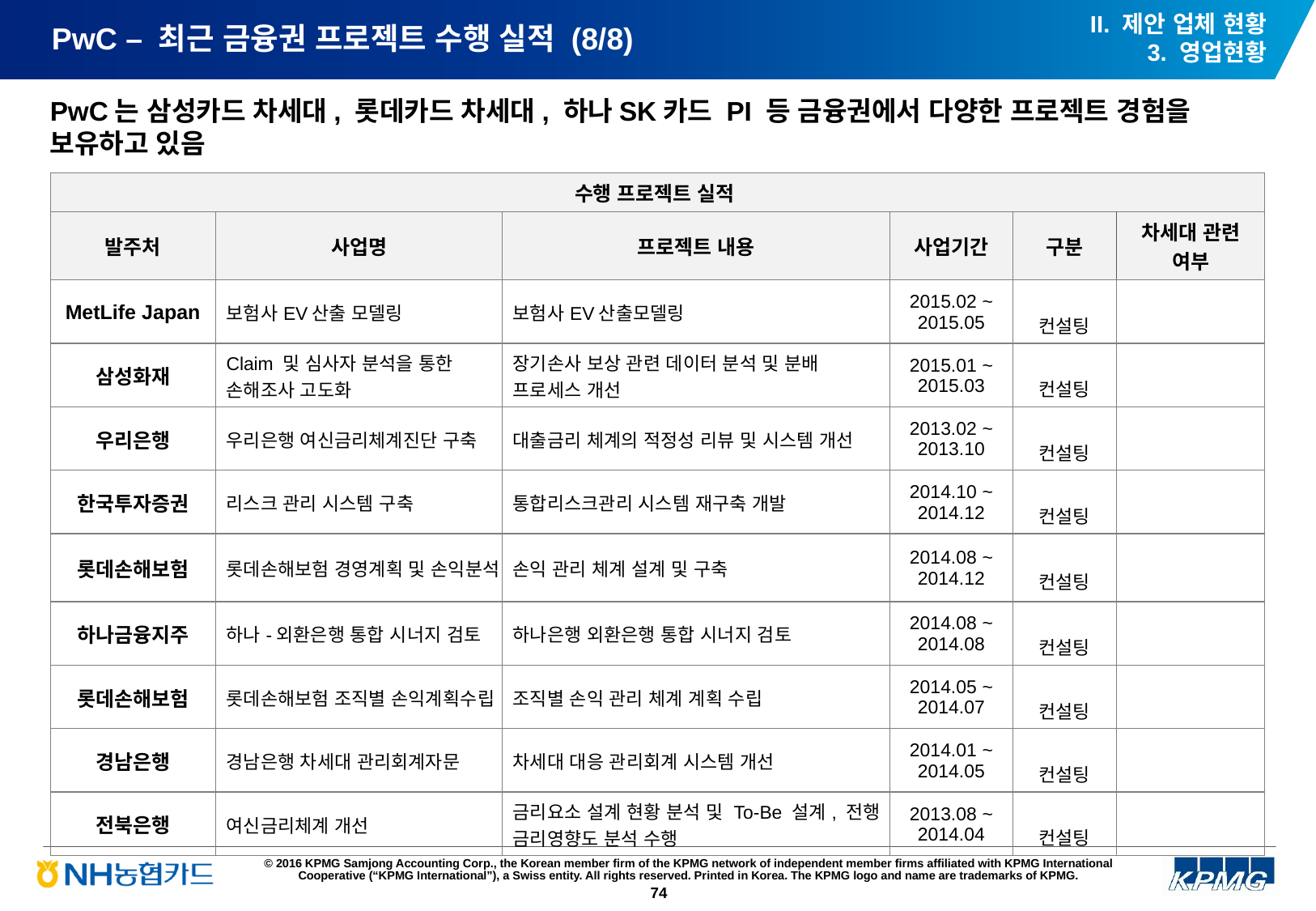

II. 제안 업체 현황
3. 영업현황
# PwC – 최근 금융권 프로젝트 수행 실적 (8/8)
PwC는 삼성카드 차세대, 롯데카드 차세대, 하나SK카드 PI 등 금융권에서 다양한 프로젝트 경험을 보유하고 있음
| 수행 프로젝트 실적 |  |  |  |  |  |
| --- | --- | --- | --- | --- | --- |
| 발주처 | 사업명 | 프로젝트 내용 | 사업기간 | 구분 | 차세대 관련 여부 |
| MetLife Japan | 보험사EV산출 모델링 | 보험사EV산출모델링 | 2015.02 ~ 2015.05 | 컨설팅 |  |
| 삼성화재 | Claim 및 심사자 분석을 통한 손해조사 고도화 | 장기손사 보상 관련 데이터 분석 및 분배 프로세스 개선 | 2015.01 ~ 2015.03 | 컨설팅 |  |
| 우리은행 | 우리은행 여신금리체계진단 구축 | 대출금리 체계의 적정성 리뷰 및 시스템 개선 | 2013.02 ~ 2013.10 | 컨설팅 |  |
| 한국투자증권 | 리스크 관리 시스템 구축 | 통합리스크관리 시스템 재구축 개발 | 2014.10 ~ 2014.12 | 컨설팅 |  |
| 롯데손해보험 | 롯데손해보험 경영계획 및 손익분석 | 손익 관리 체계 설계 및 구축 | 2014.08 ~ 2014.12 | 컨설팅 |  |
| 하나금융지주 | 하나-외환은행 통합 시너지 검토 | 하나은행 외환은행 통합 시너지 검토 | 2014.08 ~ 2014.08 | 컨설팅 |  |
| 롯데손해보험 | 롯데손해보험 조직별 손익계획수립 | 조직별 손익 관리 체계 계획 수립 | 2014.05 ~ 2014.07 | 컨설팅 |  |
| 경남은행 | 경남은행 차세대 관리회계자문 | 차세대 대응 관리회계 시스템 개선 | 2014.01 ~ 2014.05 | 컨설팅 |  |
| 전북은행 | 여신금리체계 개선 | 금리요소 설계 현황 분석 및 To-Be 설계, 전행 금리영향도 분석 수행 | 2013.08 ~ 2014.04 | 컨설팅 |  |